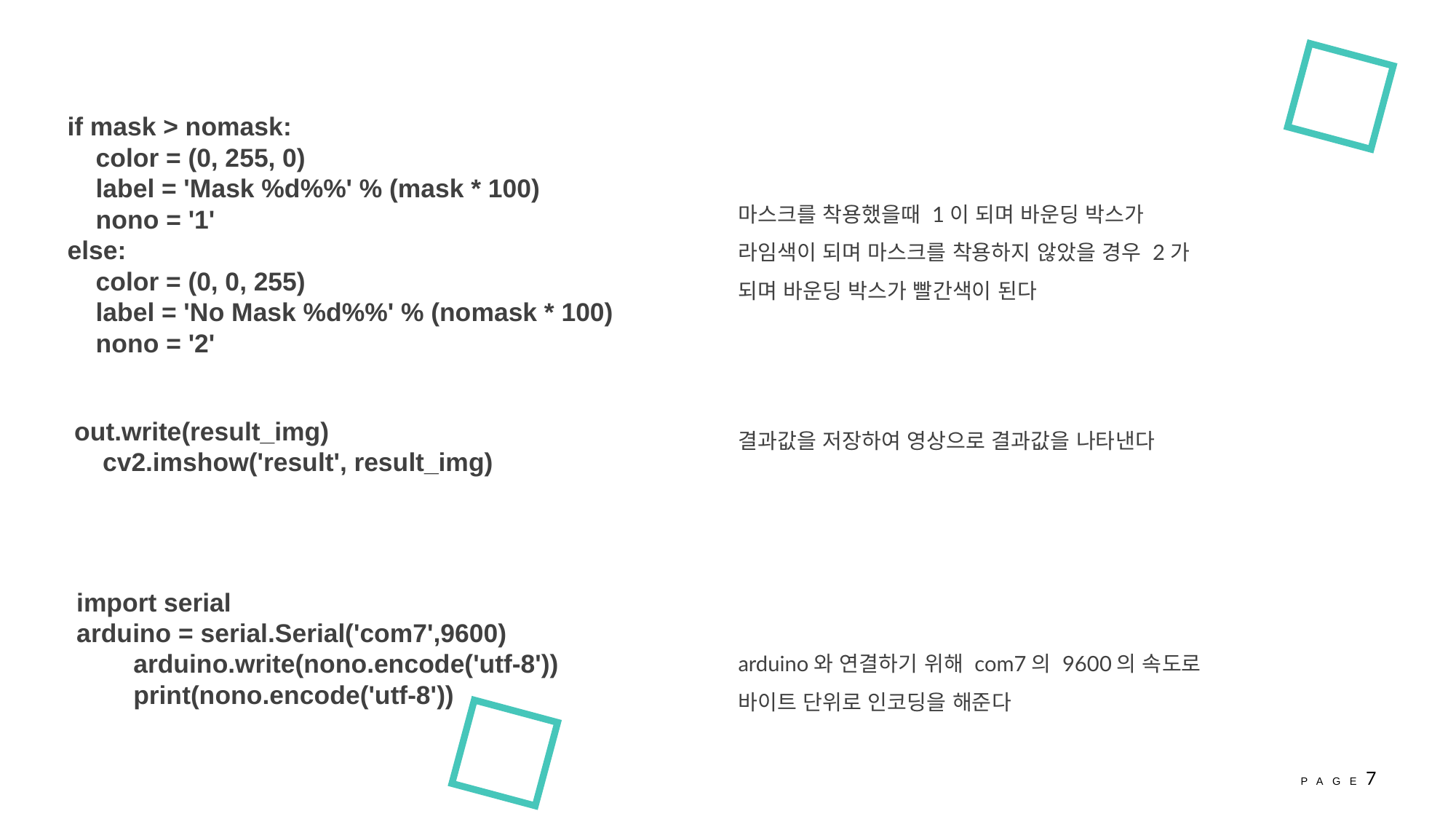

if mask > nomask:
            color = (0, 255, 0)
            label = 'Mask %d%%' % (mask * 100)
            nono = '1'
        else:
            color = (0, 0, 255)
            label = 'No Mask %d%%' % (nomask * 100)
            nono = '2'
마스크를 착용했을때 1이 되며 바운딩 박스가 라임색이 되며 마스크를 착용하지 않았을 경우 2가 되며 바운딩 박스가 빨간색이 된다
out.write(result_img)
    cv2.imshow('result', result_img)
결과값을 저장하여 영상으로 결과값을 나타낸다
import serial
arduino = serial.Serial('com7',9600)
        arduino.write(nono.encode('utf-8'))
        print(nono.encode('utf-8'))
arduino와 연결하기 위해 com7의 9600의 속도로 바이트 단위로 인코딩을 해준다